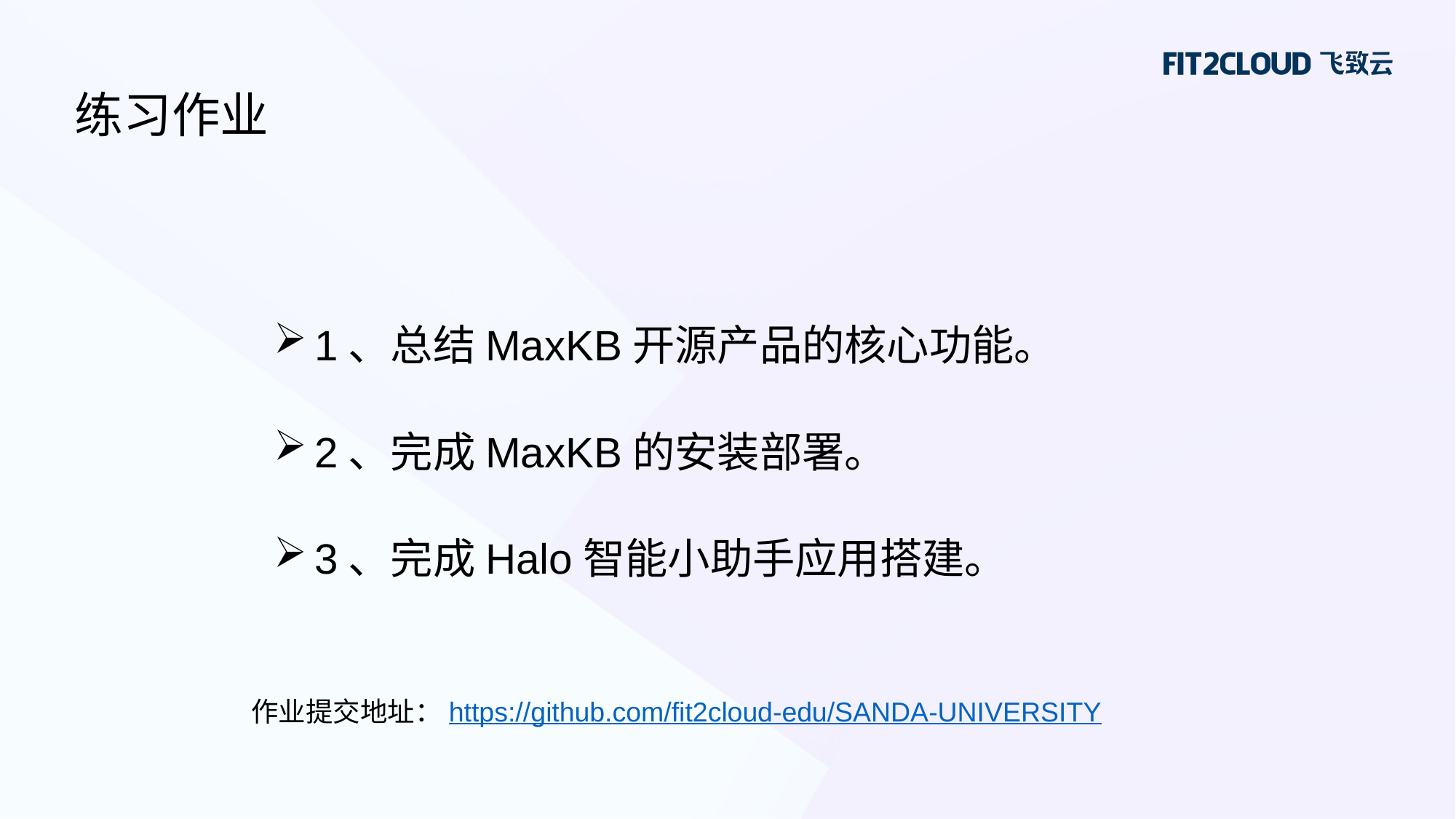

练习作业
1、总结MaxKB开源产品的核心功能。
2、完成MaxKB的安装部署。
3、完成Halo智能小助手应用搭建。
作业提交地址：https://github.com/fit2cloud-edu/SANDA-UNIVERSITY